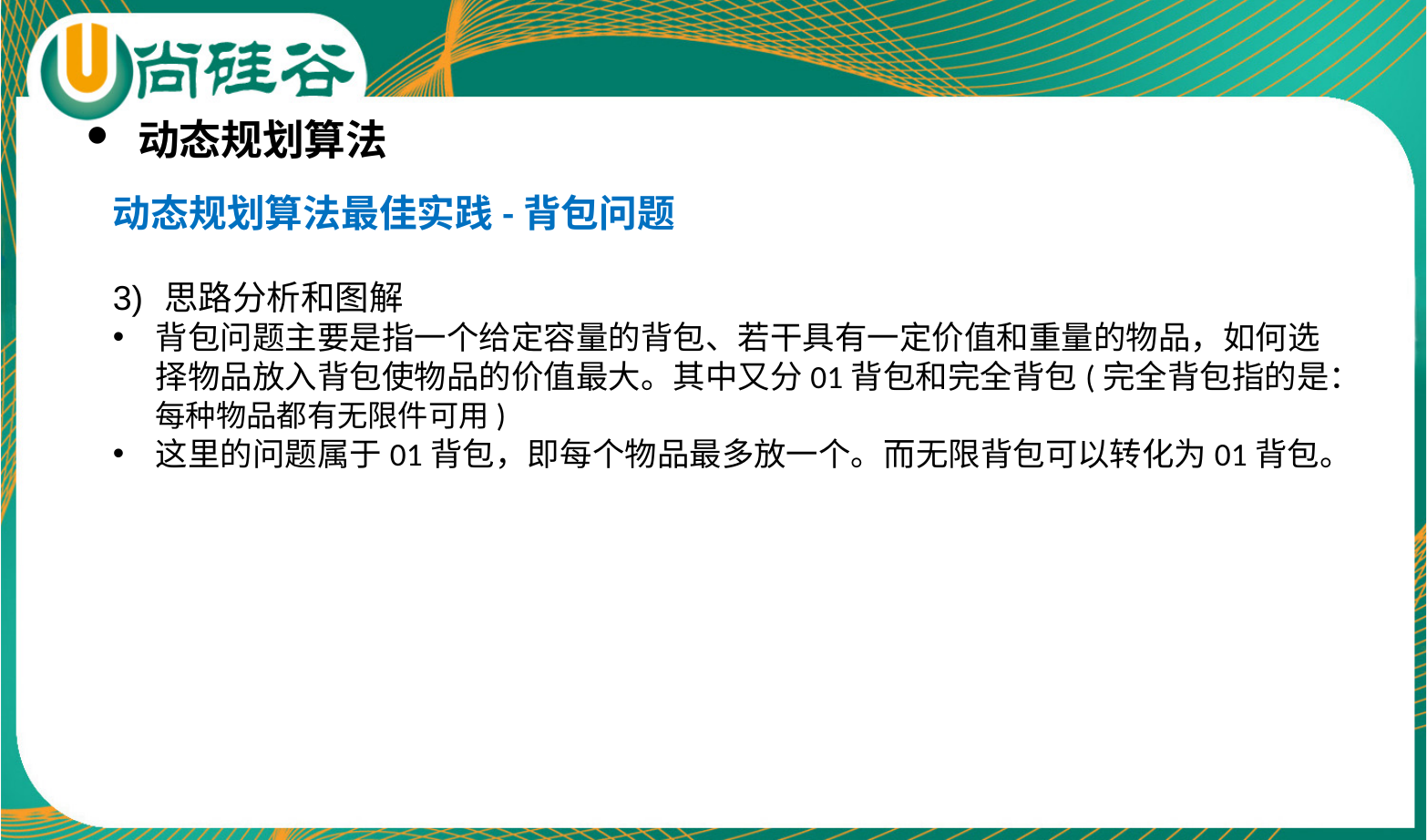

动态规划算法
动态规划算法最佳实践-背包问题

思路分析和图解
背包问题主要是指一个给定容量的背包、若干具有一定价值和重量的物品，如何选择物品放入背包使物品的价值最大。其中又分01背包和完全背包(完全背包指的是：每种物品都有无限件可用)
这里的问题属于01背包，即每个物品最多放一个。而无限背包可以转化为01背包。